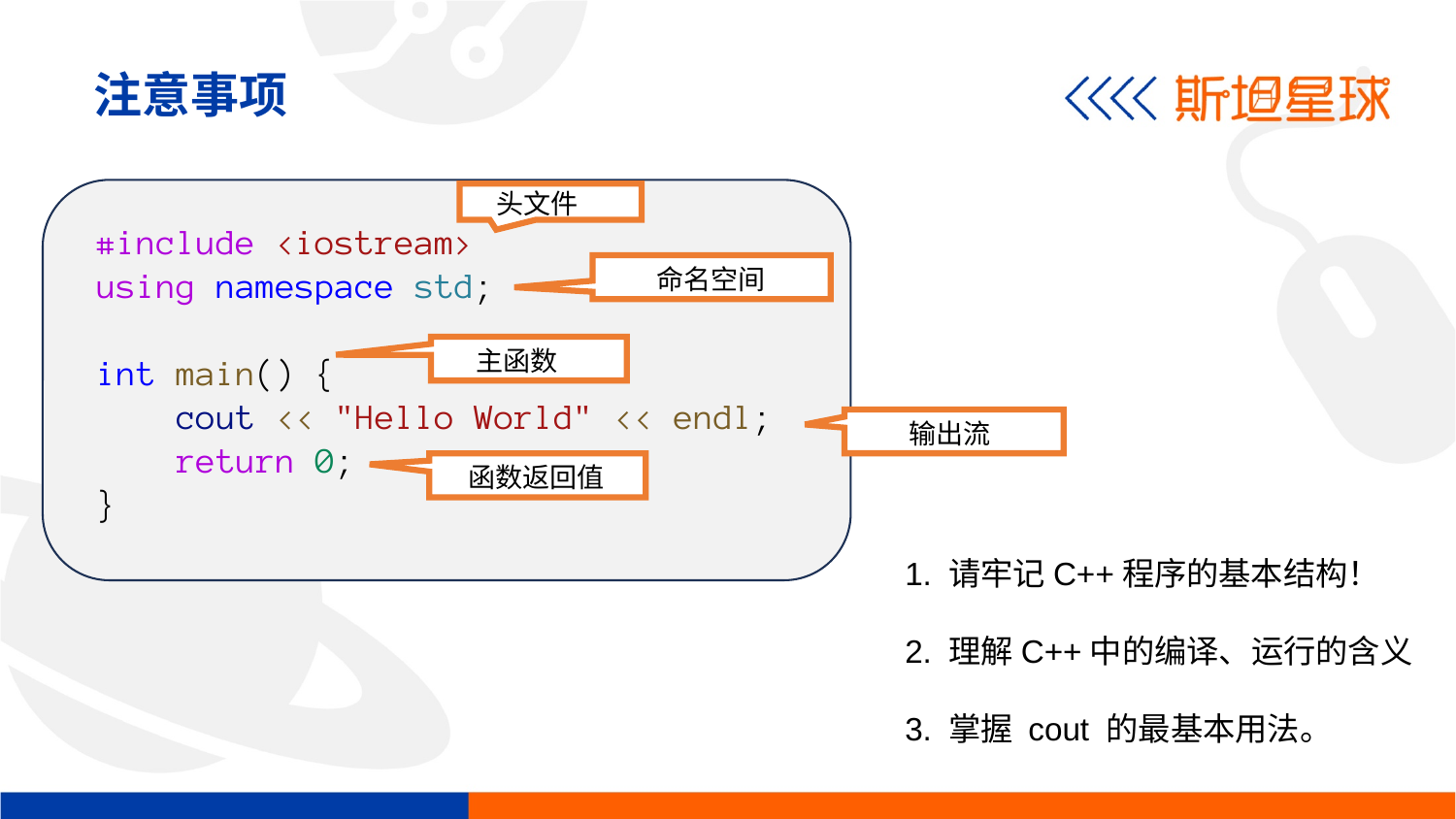

注意事项

      头文件

#include <iostream>
using namespace std;
int main() {
    cout << "Hello World" << endl;
    return 0;
}

    命名空间

    主函数
     输出流

   函数返回值

1. 请牢记C++程序的基本结构！

2. 理解C++中的编译、运行的含义

3. 掌握 cout 的最基本用法。